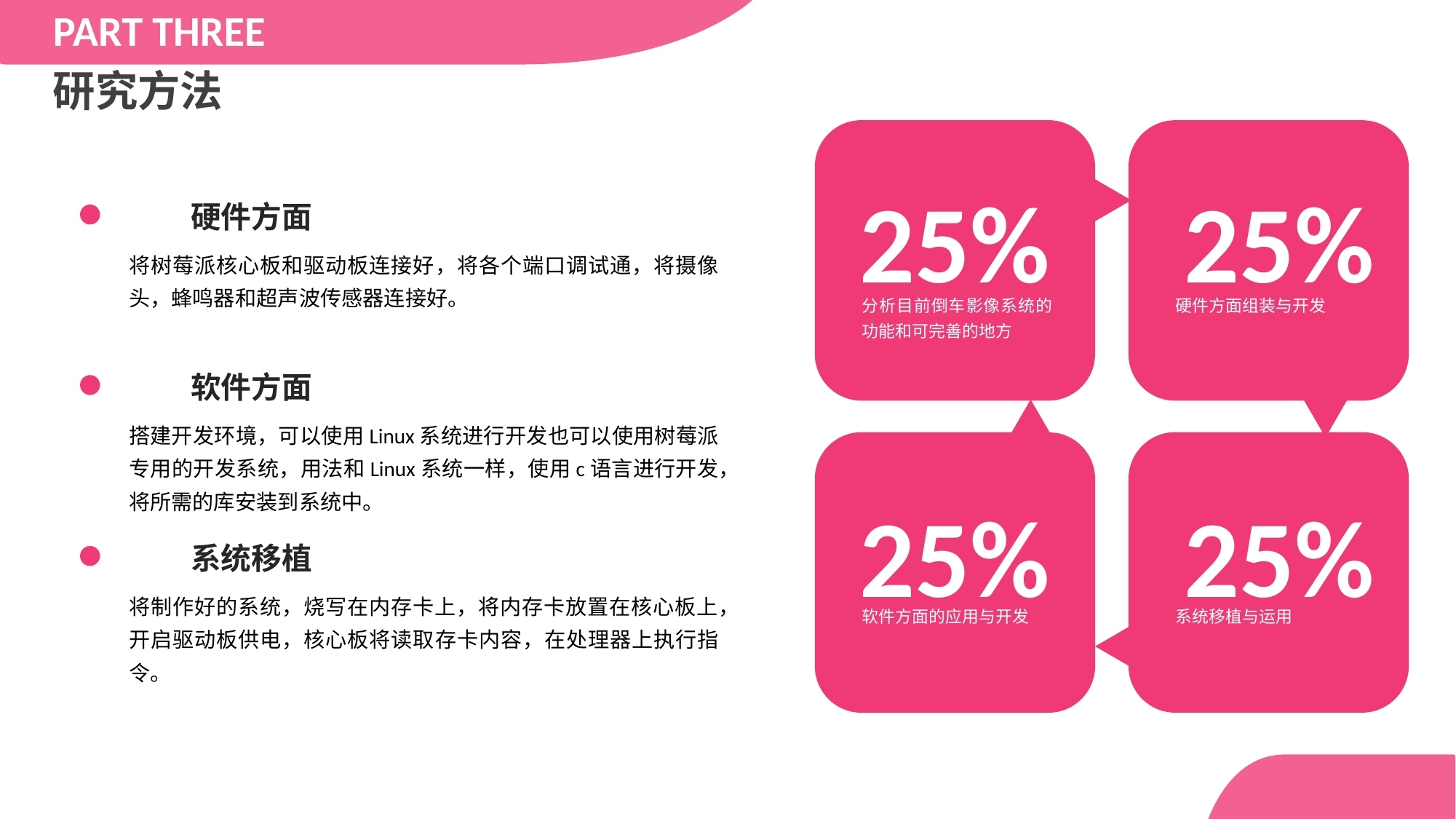

PART THREE
研究方法

25%
分析目前倒车影像系统的功能和可完善的地方

25%
硬件方面组装与开发
硬件方面

将树莓派核心板和驱动板连接好，将各个端口调试通，将摄像头，蜂鸣器和超声波传感器连接好。
软件方面

25%
软件方面的应用与开发
搭建开发环境，可以使用Linux系统进行开发也可以使用树莓派专用的开发系统，用法和Linux系统一样，使用c语言进行开发，将所需的库安装到系统中。

25%
系统移植与运用
系统移植

将制作好的系统，烧写在内存卡上，将内存卡放置在核心板上，开启驱动板供电，核心板将读取存卡内容，在处理器上执行指令。